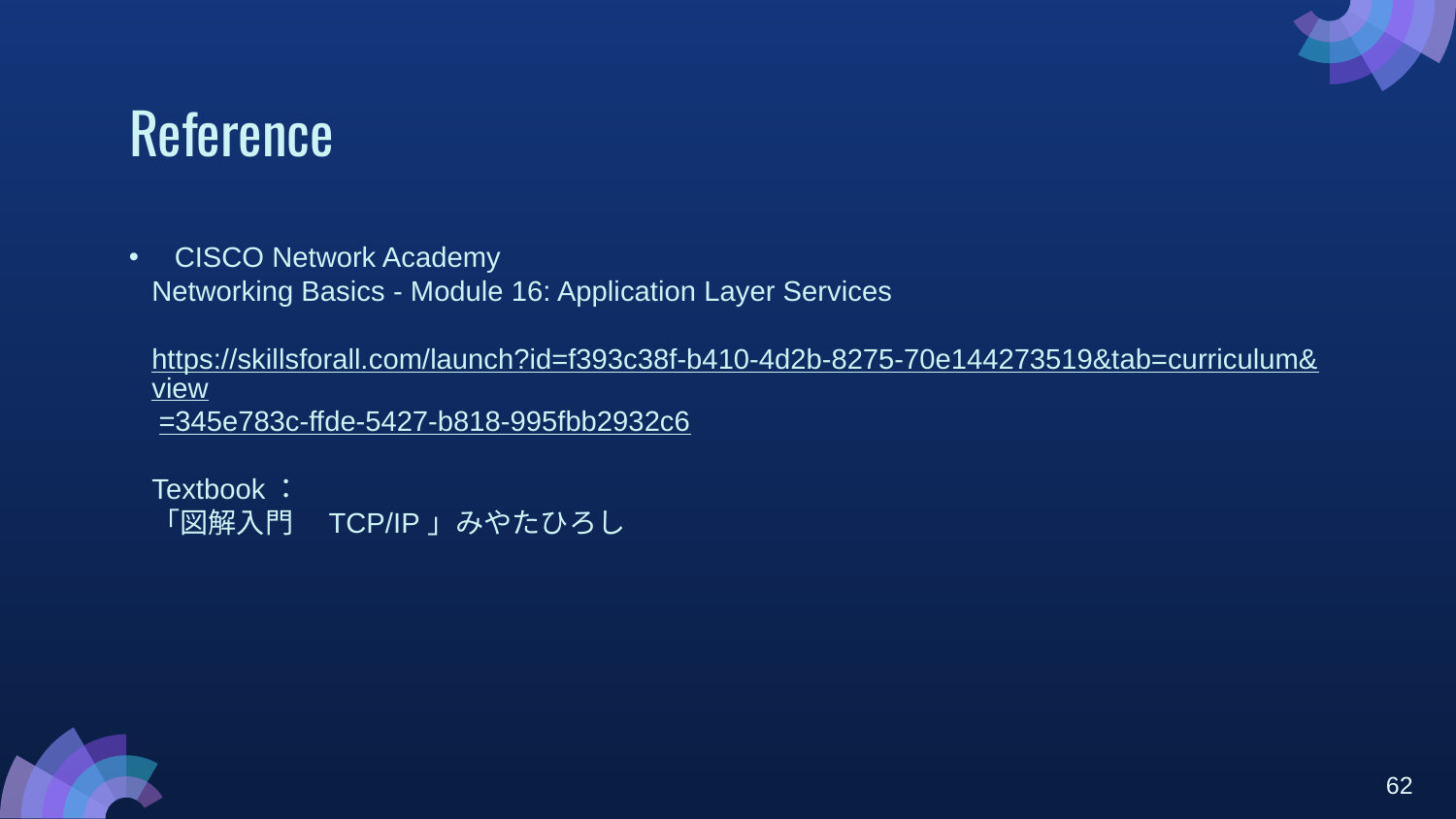

# Reference
CISCO Network Academy
Networking Basics - Module 16: Application Layer Services

https://skillsforall.com/launch?id=f393c38f-b410-4d2b-8275-70e144273519&tab=curriculum&view=345e783c-ffde-5427-b818-995fbb2932c6

Textbook：
「図解入門　TCP/IP」みやたひろし

62